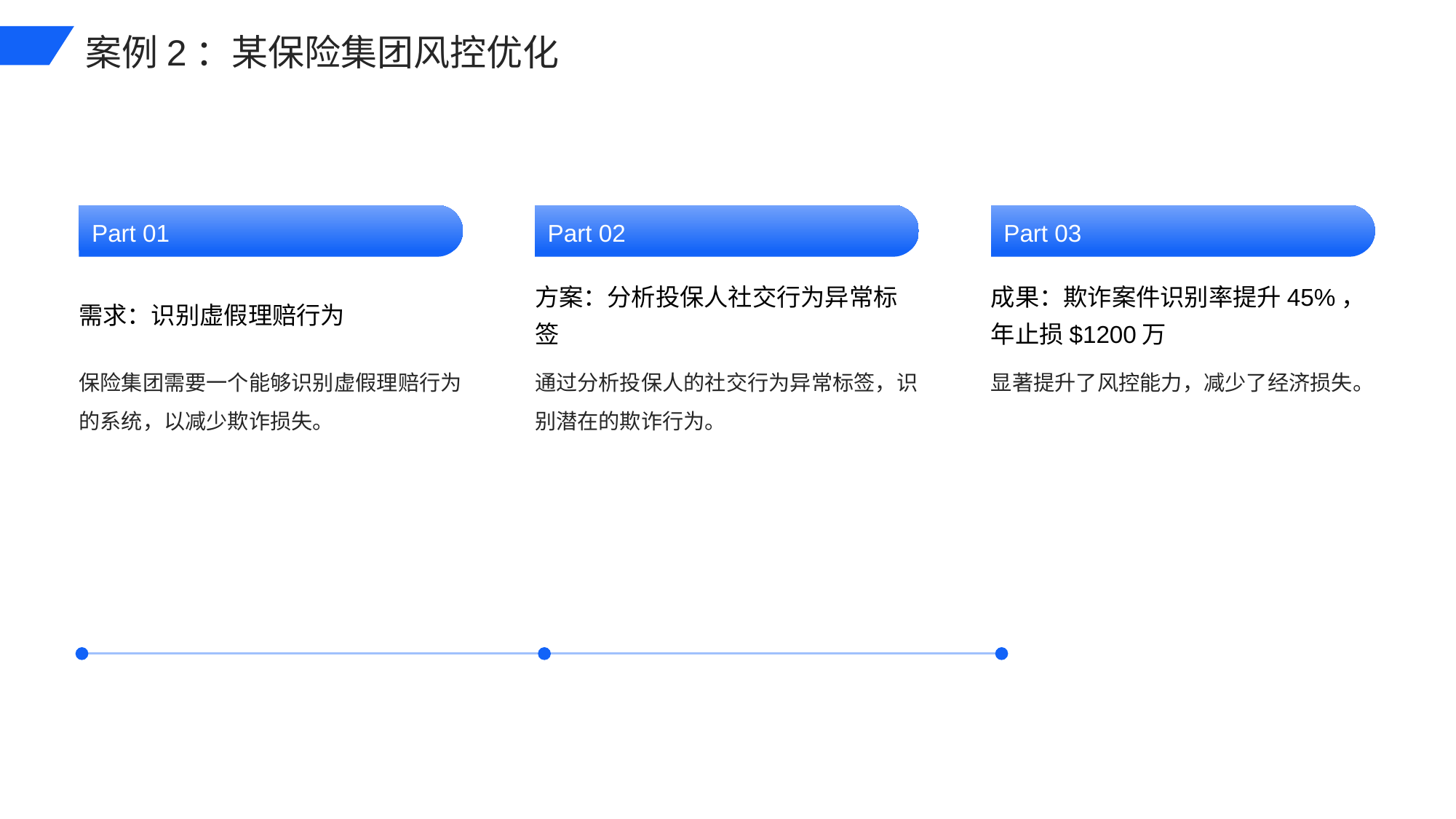

案例2：某保险集团风控优化

Part 01
Part 02
Part 03
需求：识别虚假理赔行为
方案：分析投保人社交行为异常标签
成果：欺诈案件识别率提升45%，年止损$1200万
保险集团需要一个能够识别虚假理赔行为的系统，以减少欺诈损失。
通过分析投保人的社交行为异常标签，识别潜在的欺诈行为。
显著提升了风控能力，减少了经济损失。